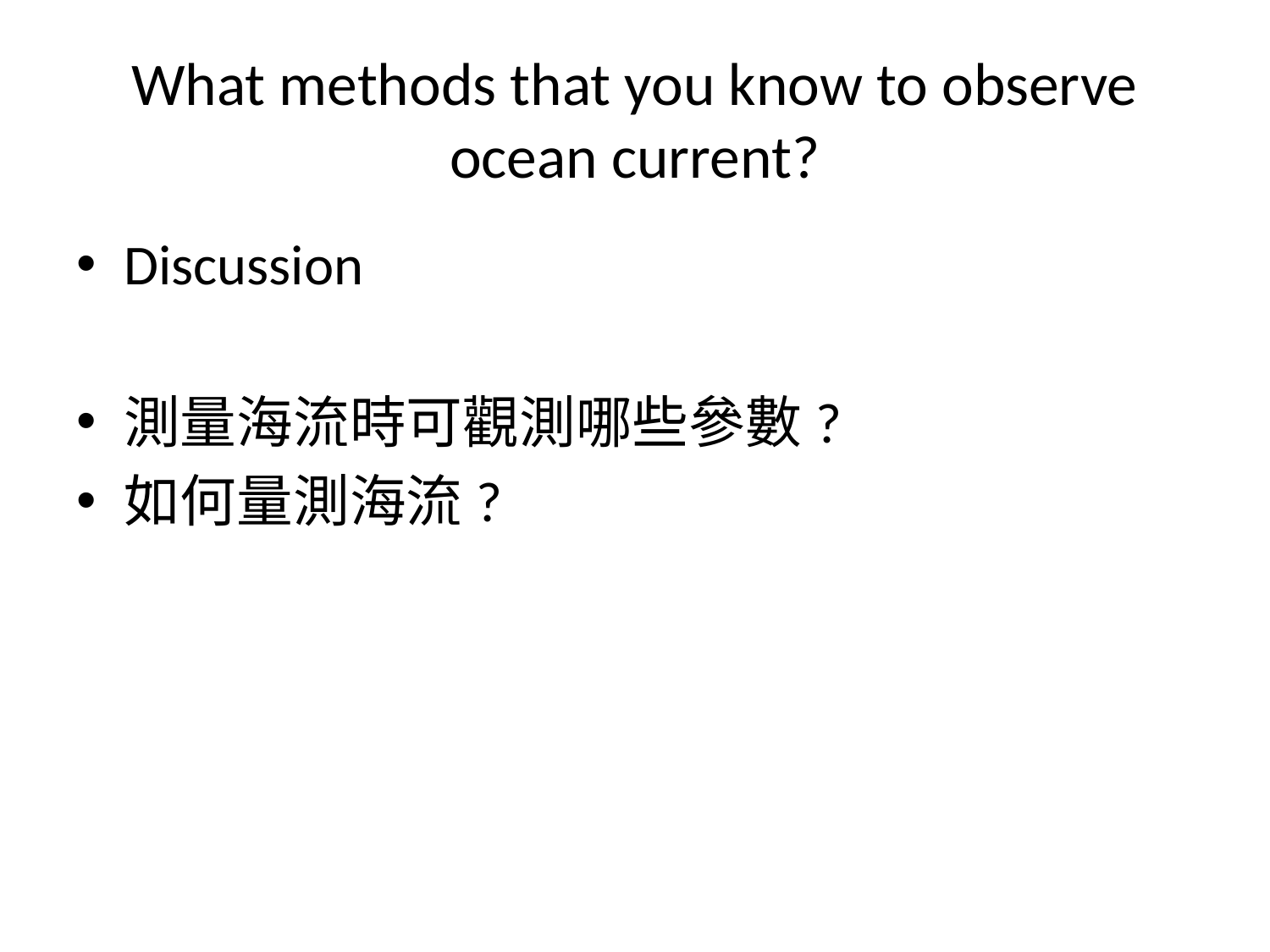

# What methods that you know to observe ocean current?
Discussion

測量海流時可觀測哪些參數?
如何量測海流?